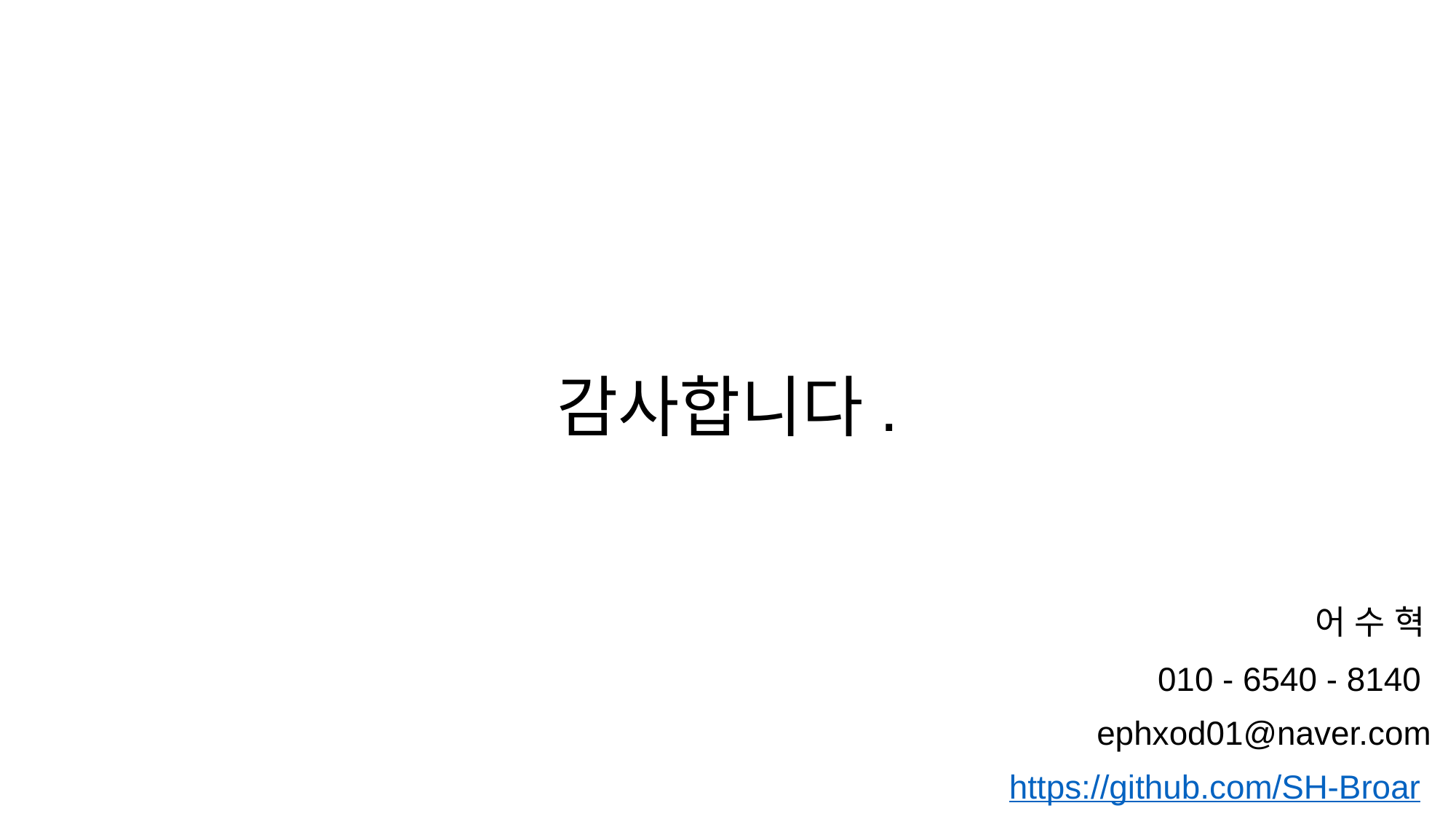

# 감사합니다.
어 수 혁
010 - 6540 - 8140
ephxod01@naver.com
https://github.com/SH-Broar